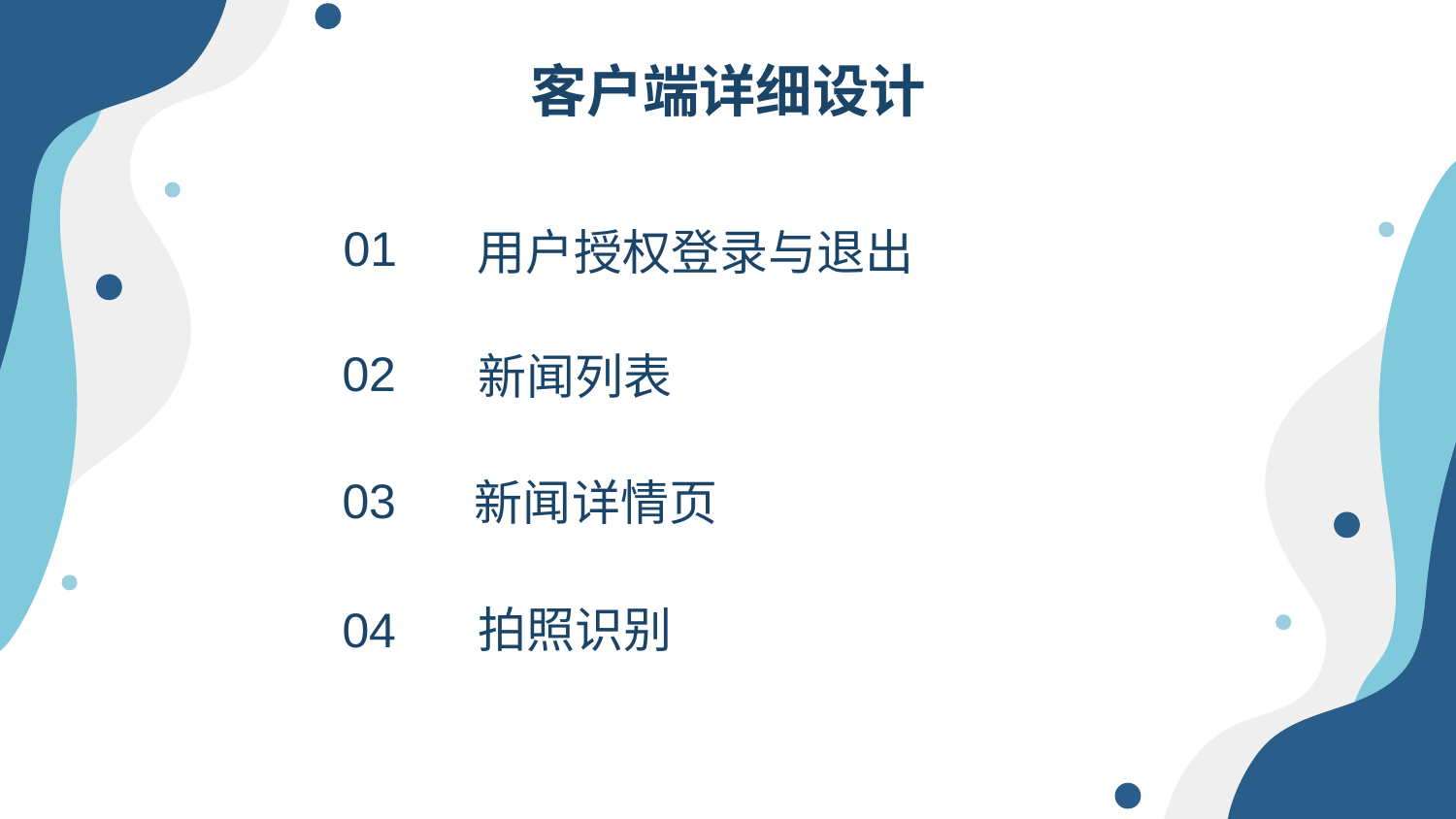

# 客户端详细设计
01
用户授权登录与退出
02
新闻列表
03
新闻详情页
04
拍照识别